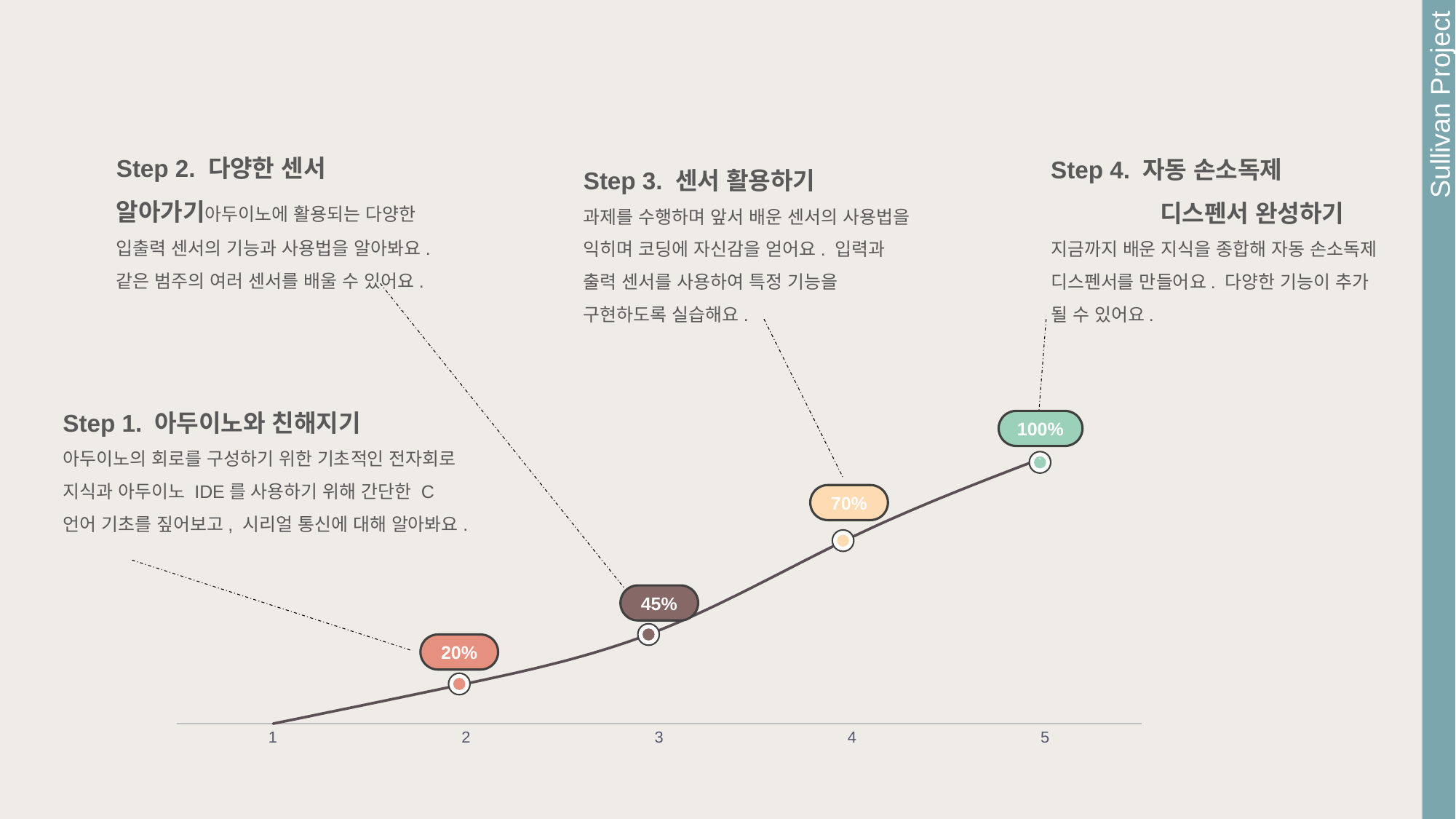

Sullivan Project
Step 2. 다양한 센서 알아가기아두이노에 활용되는 다양한 입출력 센서의 기능과 사용법을 알아봐요. 같은 범주의 여러 센서를 배울 수 있어요.
Step 4. 자동 손소독제
	디스펜서 완성하기
지금까지 배운 지식을 종합해 자동 손소독제 디스펜서를 만들어요. 다양한 기능이 추가 될 수 있어요.
Step 3. 센서 활용하기
과제를 수행하며 앞서 배운 센서의 사용법을 익히며 코딩에 자신감을 얻어요. 입력과 출력 센서를 사용하여 특정 기능을 구현하도록 실습해요.
Step 1. 아두이노와 친해지기
아두이노의 회로를 구성하기 위한 기초적인 전자회로 지식과 아두이노 IDE를 사용하기 위해 간단한 C언어 기초를 짚어보고, 시리얼 통신에 대해 알아봐요.

### Chart

| Category | 계열 1 |
|---|---|
| 1 | 0.0 |
| 2 | 0.15 |
| 3 | 0.35 |
| 4 | 0.7 |
| 5 | 1.0 |
100%

`
70%

45%

20%